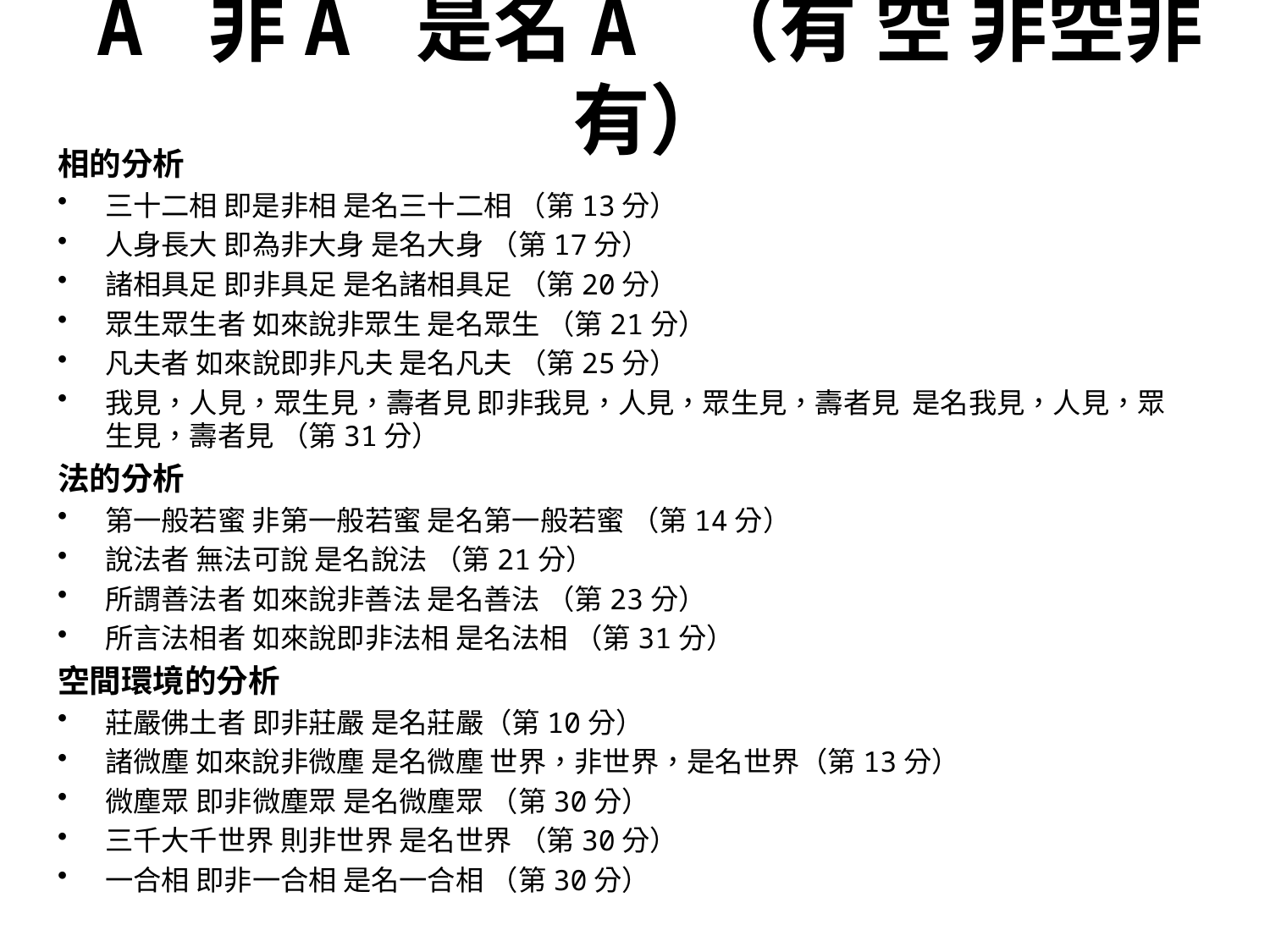

# A 非A 是名A （有 空 非空非有）
相的分析
三十二相 即是非相 是名三十二相 （第13分）
人身長大 即為非大身 是名大身 （第17分）
諸相具足 即非具足 是名諸相具足 （第20分）
眾生眾生者 如來說非眾生 是名眾生 （第21分）
凡夫者 如來說即非凡夫 是名凡夫 （第25分）
我見，人見，眾生見，壽者見 即非我見，人見，眾生見，壽者見  是名我見，人見，眾生見，壽者見 （第31分）
法的分析
第一般若蜜 非第一般若蜜 是名第一般若蜜 （第14分）
說法者 無法可說 是名說法 （第21分）
所謂善法者 如來說非善法 是名善法 （第23分）
所言法相者 如來說即非法相 是名法相 （第31分）
空間環境的分析
莊嚴佛土者 即非莊嚴 是名莊嚴（第10分）
諸微塵 如來說非微塵 是名微塵 世界，非世界，是名世界（第13分）
微塵眾 即非微塵眾 是名微塵眾 （第30分）
三千大千世界 則非世界 是名世界 （第30分）
一合相 即非一合相 是名一合相 （第30分）